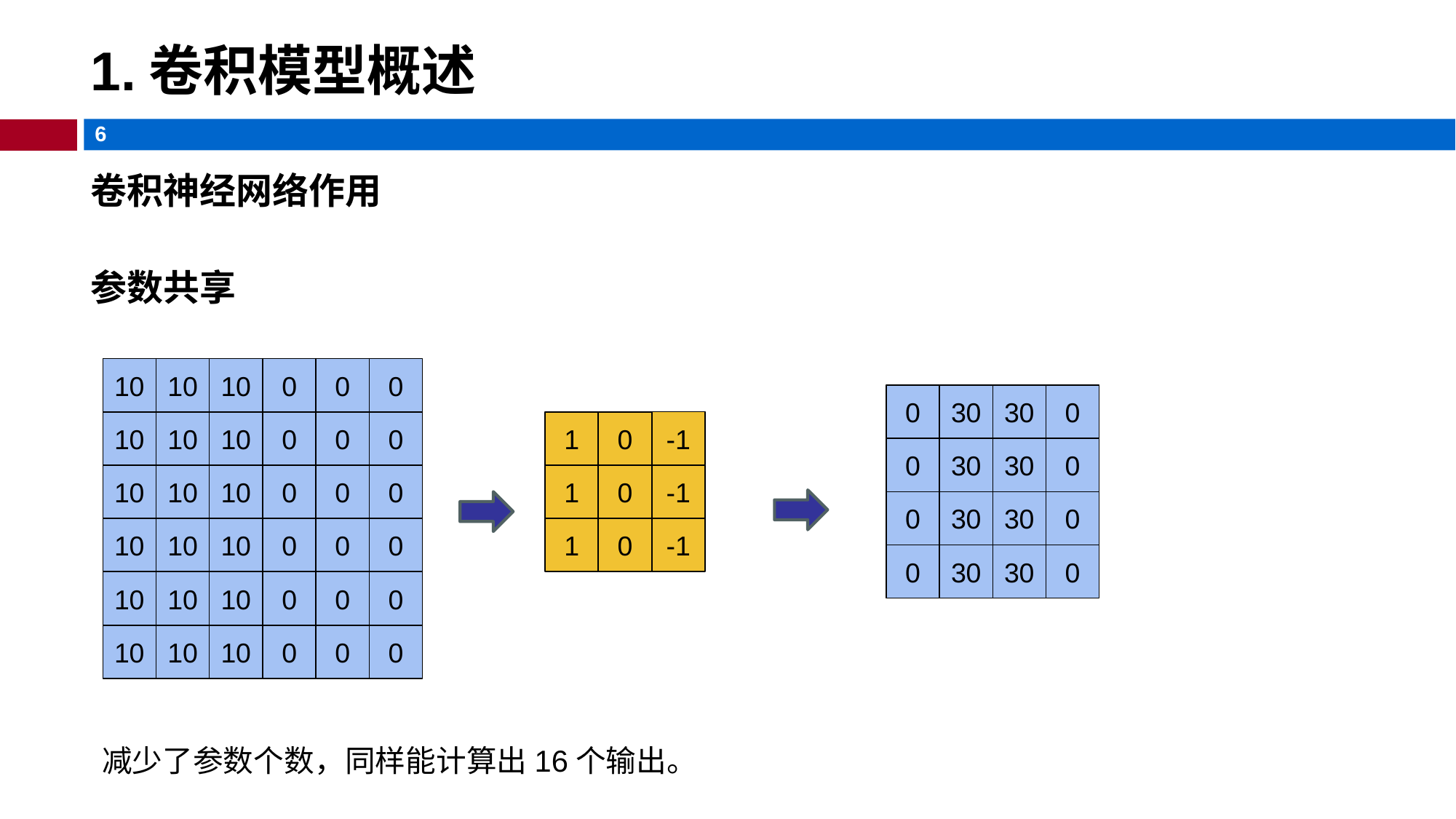

# 1.卷积模型概述
卷积神经网络作用
参数共享
10
10
10
0
0
0
0
30
30
0
-1
10
10
10
0
0
0
1
0
0
30
30
0
10
10
10
0
0
0
-1
1
0

0
30
30
0
1
0
-1
10
10
10
0
0
0
0
30
30
0
10
10
10
0
0
0
10
10
10
0
0
0
减少了参数个数，同样能计算出16个输出。